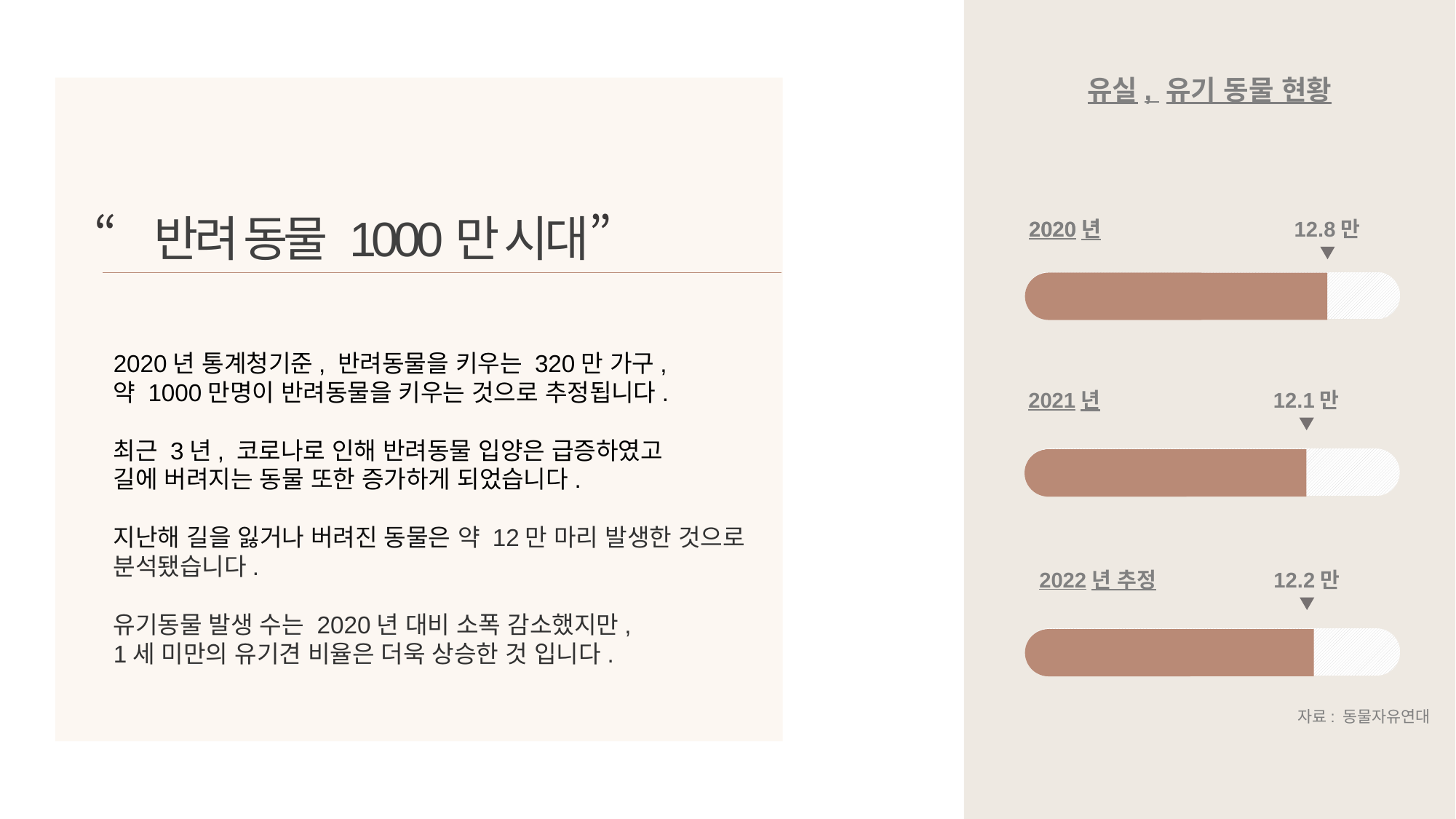

유실, 유기 동물 현황

“반려 동물 1000만 시대”
2020년 통계청기준, 반려동물을 키우는 320만 가구,
약 1000만명이 반려동물을 키우는 것으로 추정됩니다.

최근 3년, 코로나로 인해 반려동물 입양은 급증하였고
길에 버려지는 동물 또한 증가하게 되었습니다.

지난해 길을 잃거나 버려진 동물은 약 12만 마리 발생한 것으로 분석됐습니다.

유기동물 발생 수는 2020년 대비 소폭 감소했지만,
1세 미만의 유기견 비율은 더욱 상승한 것 입니다.
2020년
2020년
12.8만

2021년
12.1만

2022년 추정
12.2만

자료: 동물자유연대